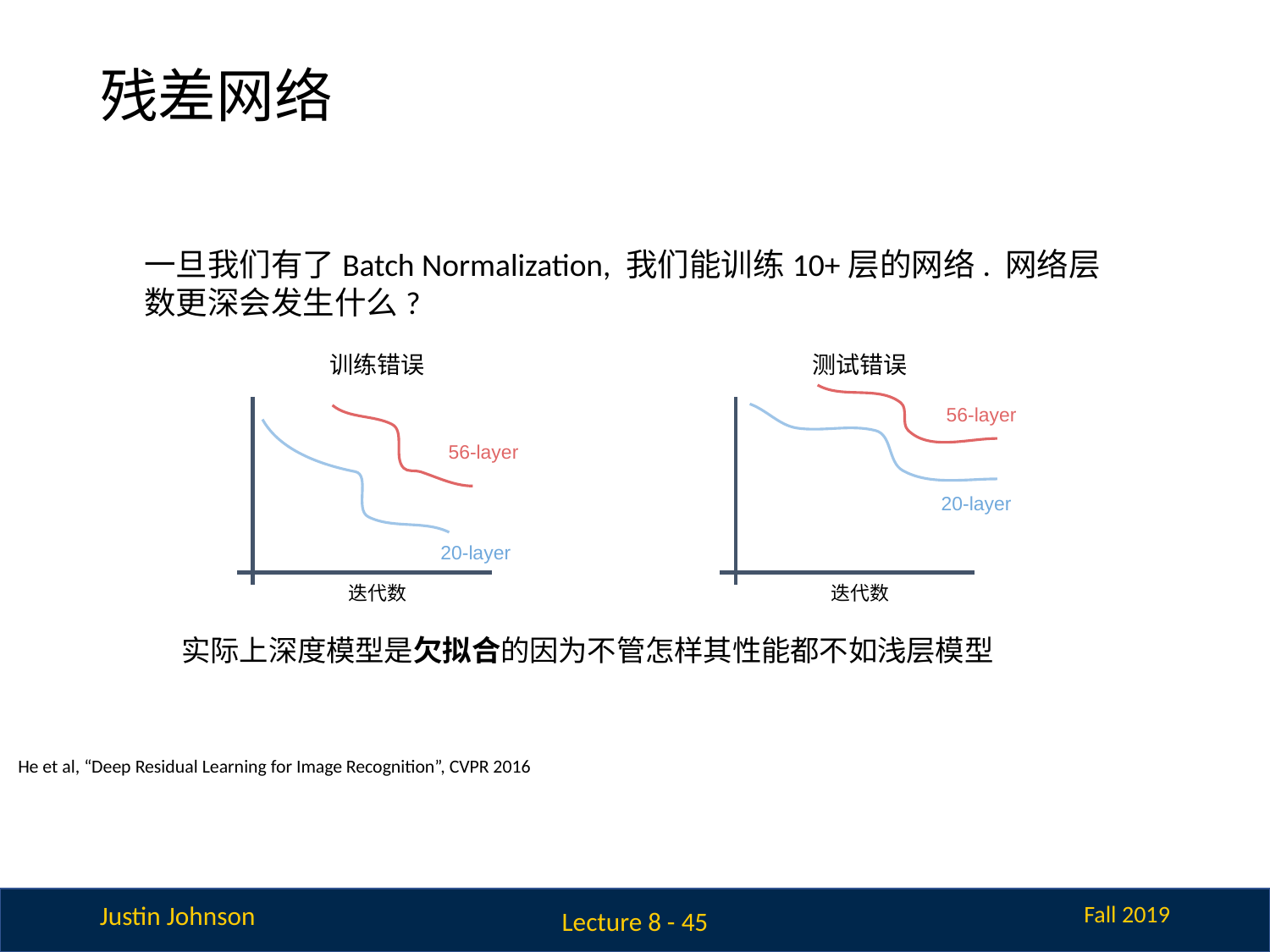

# 残差网络
一旦我们有了Batch Normalization, 我们能训练10+层的网络. 网络层数更深会发生什么?
训练错误
测试错误

56-layer

56-layer
20-layer
20-layer
迭代数
迭代数
实际上深度模型是欠拟合的因为不管怎样其性能都不如浅层模型
He et al, “Deep Residual Learning for Image Recognition”, CVPR 2016
Lecture 8 - 45